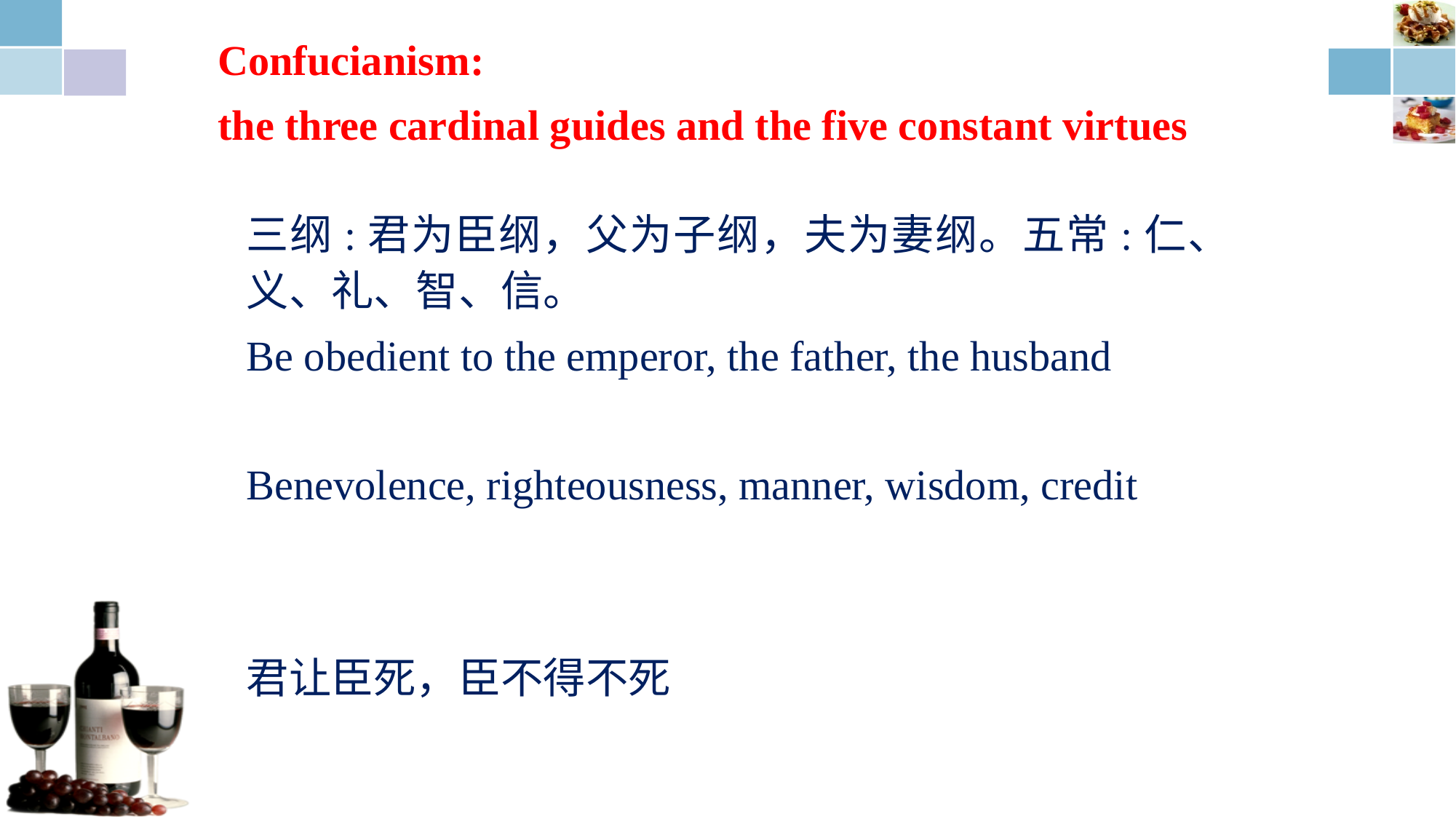

Confucianism:
the three cardinal guides and the five constant virtues

三纲:君为臣纲，父为子纲，夫为妻纲。五常:仁、义、礼、智、信。
Be obedient to the emperor, the father, the husband

Benevolence, righteousness, manner, wisdom, credit

君让臣死，臣不得不死